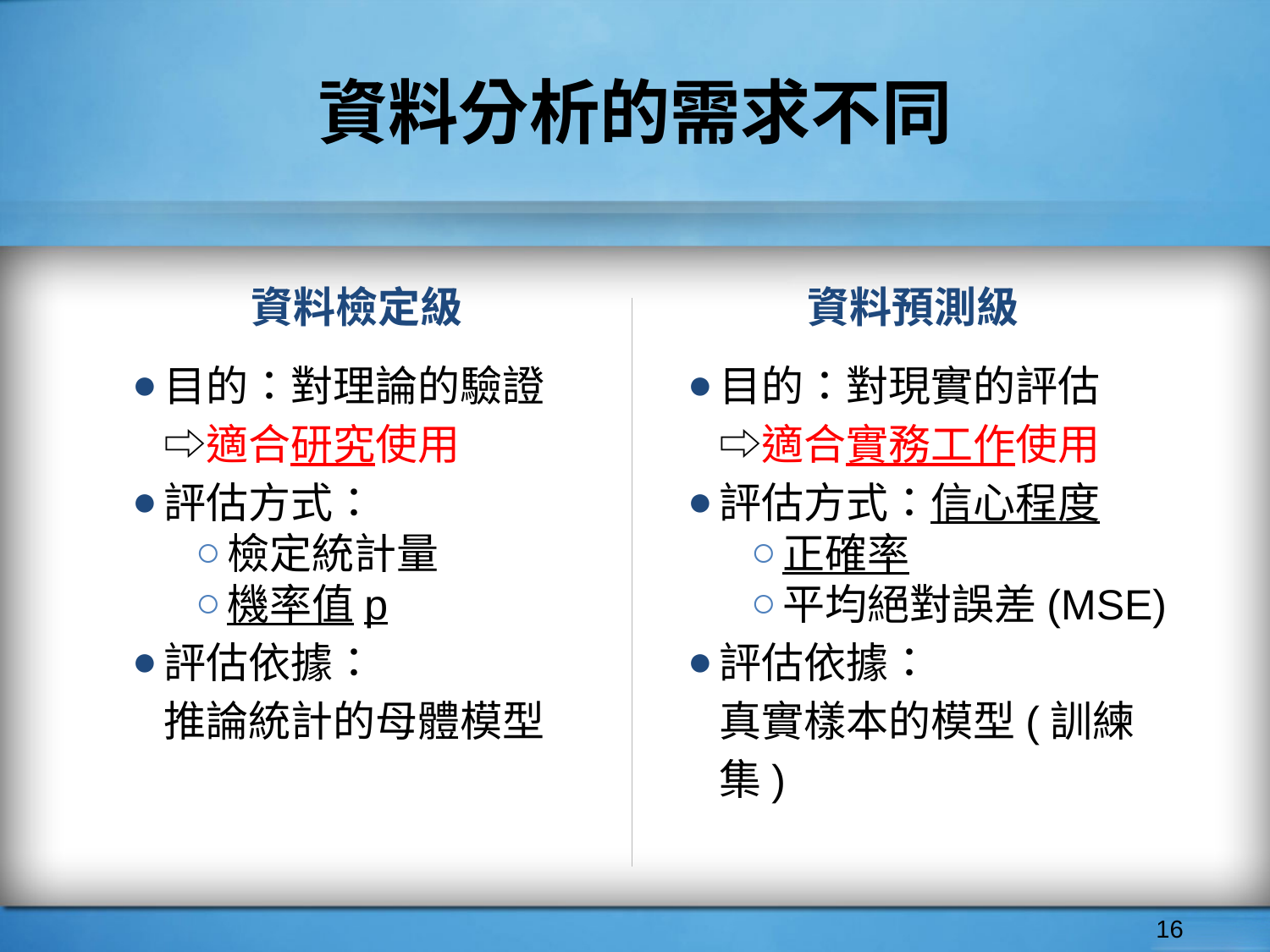

# 資料分析的需求不同
資料檢定級
資料預測級
目的：對理論的驗證
⇨適合研究使用
評估方式：
檢定統計量
機率值p
評估依據：
推論統計的母體模型
目的：對現實的評估
⇨適合實務工作使用
評估方式：信心程度
正確率
平均絕對誤差(MSE)
評估依據：
真實樣本的模型(訓練集)
16